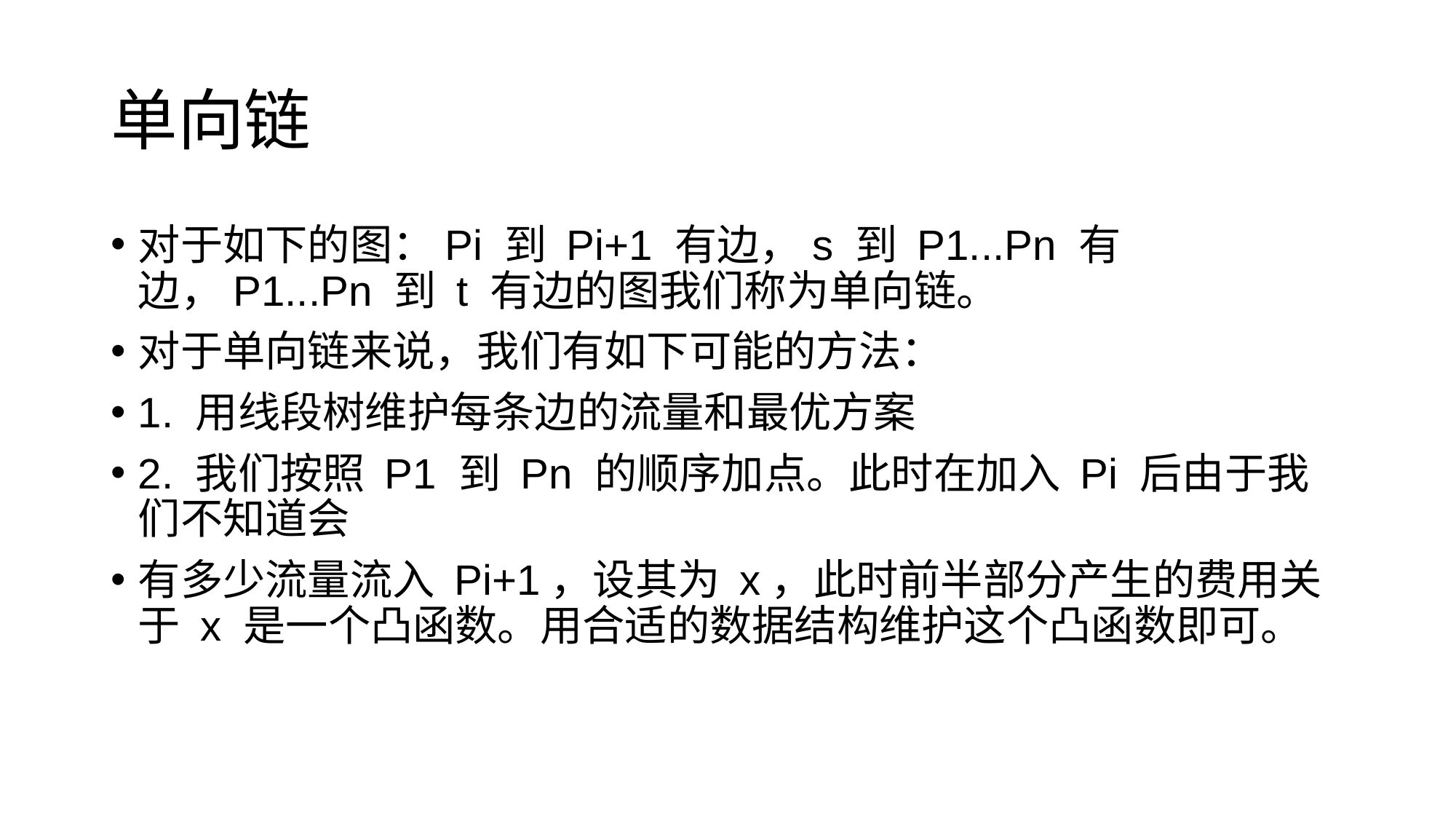

# 单向链
对于如下的图：Pi 到 Pi+1 有边，s 到 P1...Pn 有边，P1...Pn 到 t 有边的图我们称为单向链。
对于单向链来说，我们有如下可能的方法：
1. 用线段树维护每条边的流量和最优方案
2. 我们按照 P1 到 Pn 的顺序加点。此时在加入 Pi 后由于我们不知道会
有多少流量流入 Pi+1，设其为 x，此时前半部分产生的费用关于 x 是一个凸函数。用合适的数据结构维护这个凸函数即可。